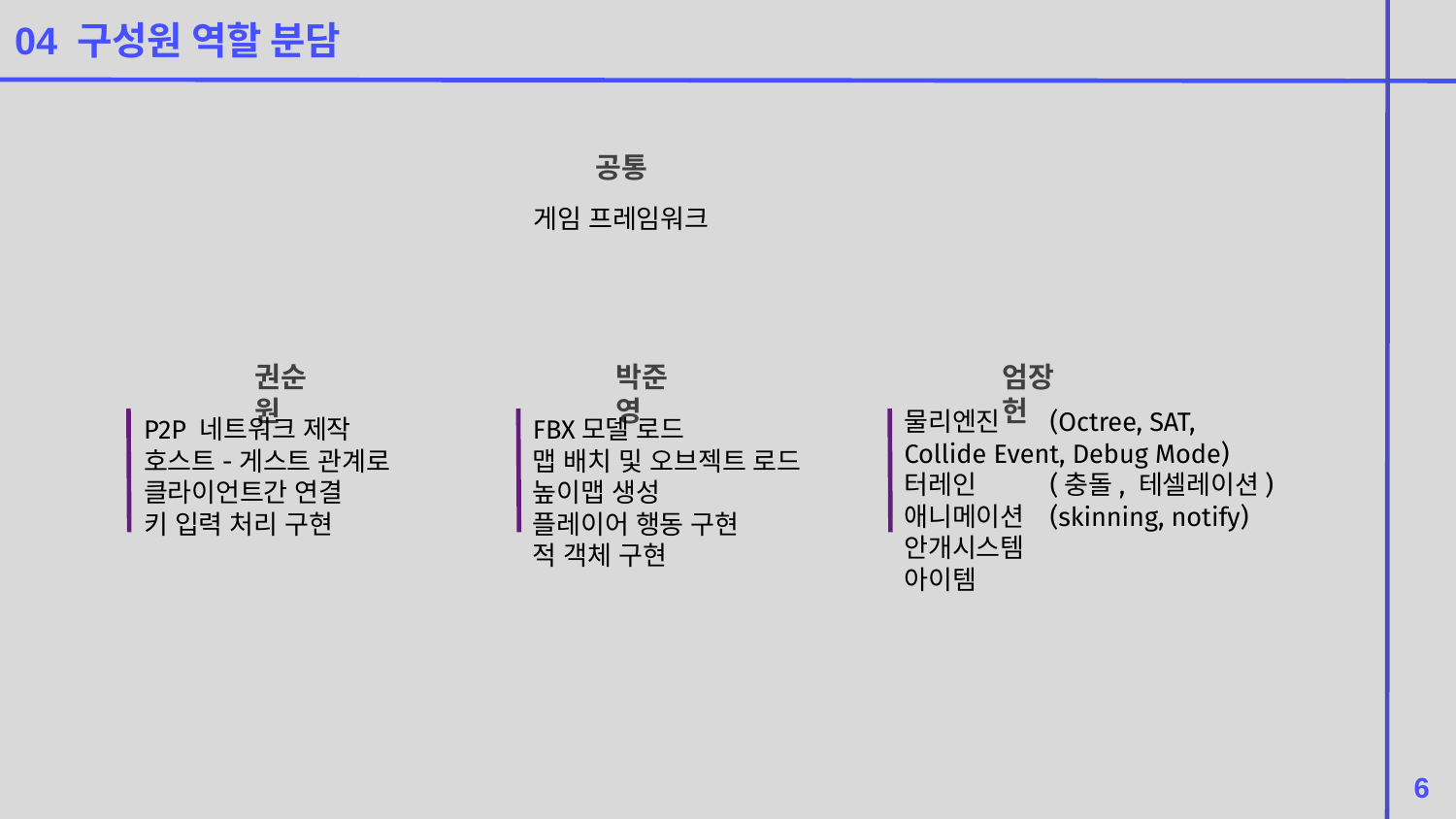

04 구성원 역할 분담
공통
게임 프레임워크

권순원
박준영
엄장헌
물리엔진 	(Octree, SAT,
Collide Event, Debug Mode)
터레인 	(충돌, 테셀레이션)
애니메이션 	(skinning, notify)
안개시스템
아이템

P2P 네트워크 제작
호스트-게스트 관계로 클라이언트간 연결
키 입력 처리 구현
FBX모델 로드
맵 배치 및 오브젝트 로드
높이맵 생성
플레이어 행동 구현
적 객체 구현
6